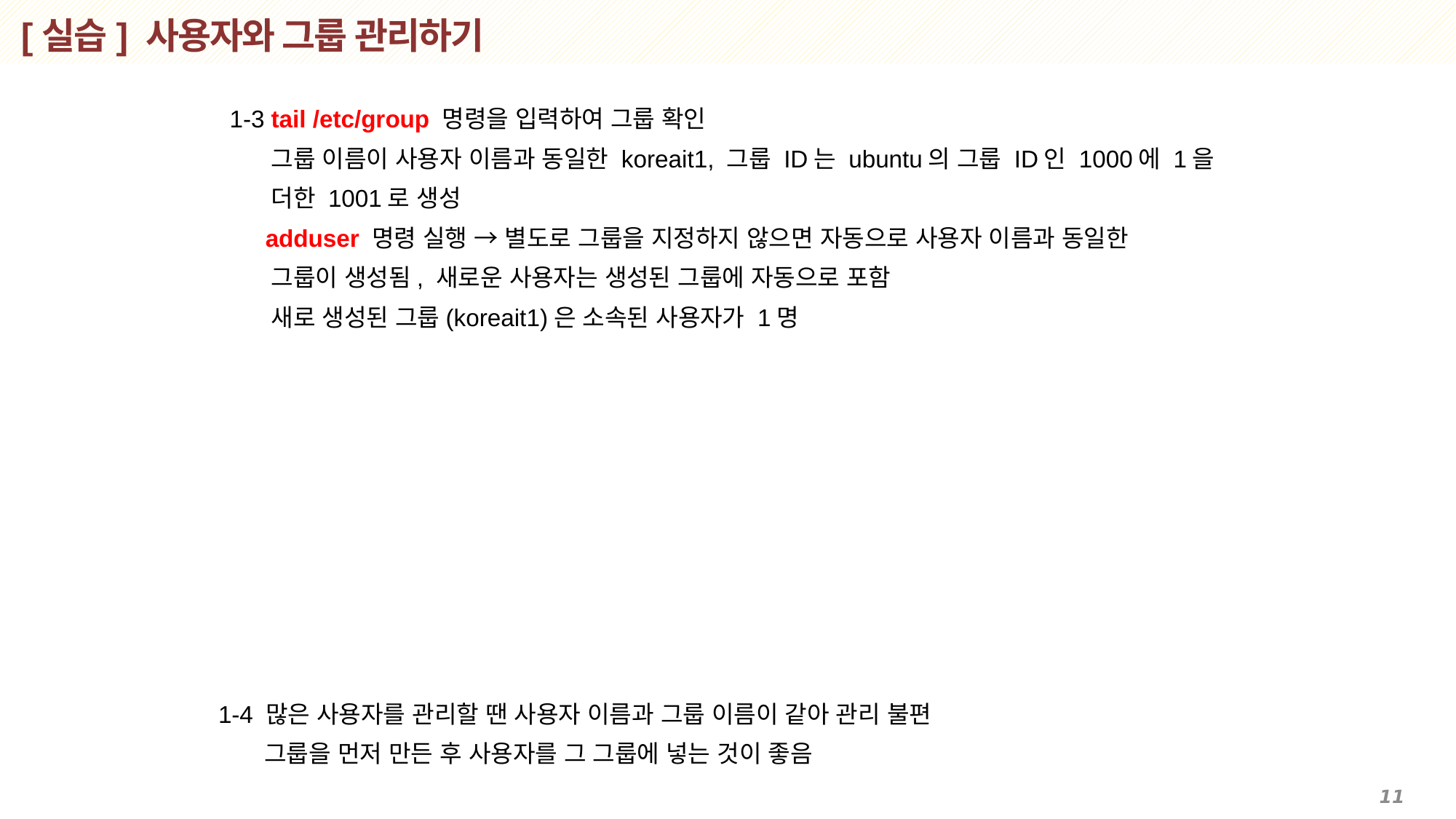

# [실습] 사용자와 그룹 관리하기
   1-3 tail /etc/group 명령을 입력하여 그룹 확인
        그룹 이름이 사용자 이름과 동일한 koreait1, 그룹 ID는 ubuntu의 그룹 ID인 1000에 1을
        더한 1001로 생성
        adduser 명령 실행 → 별도로 그룹을 지정하지 않으면 자동으로 사용자 이름과 동일한
        그룹이 생성됨, 새로운 사용자는 생성된 그룹에 자동으로 포함
        새로 생성된 그룹(koreait1)은 소속된 사용자가 1명

 1-4 많은 사용자를 관리할 땐 사용자 이름과 그룹 이름이 같아 관리 불편
       그룹을 먼저 만든 후 사용자를 그 그룹에 넣는 것이 좋음